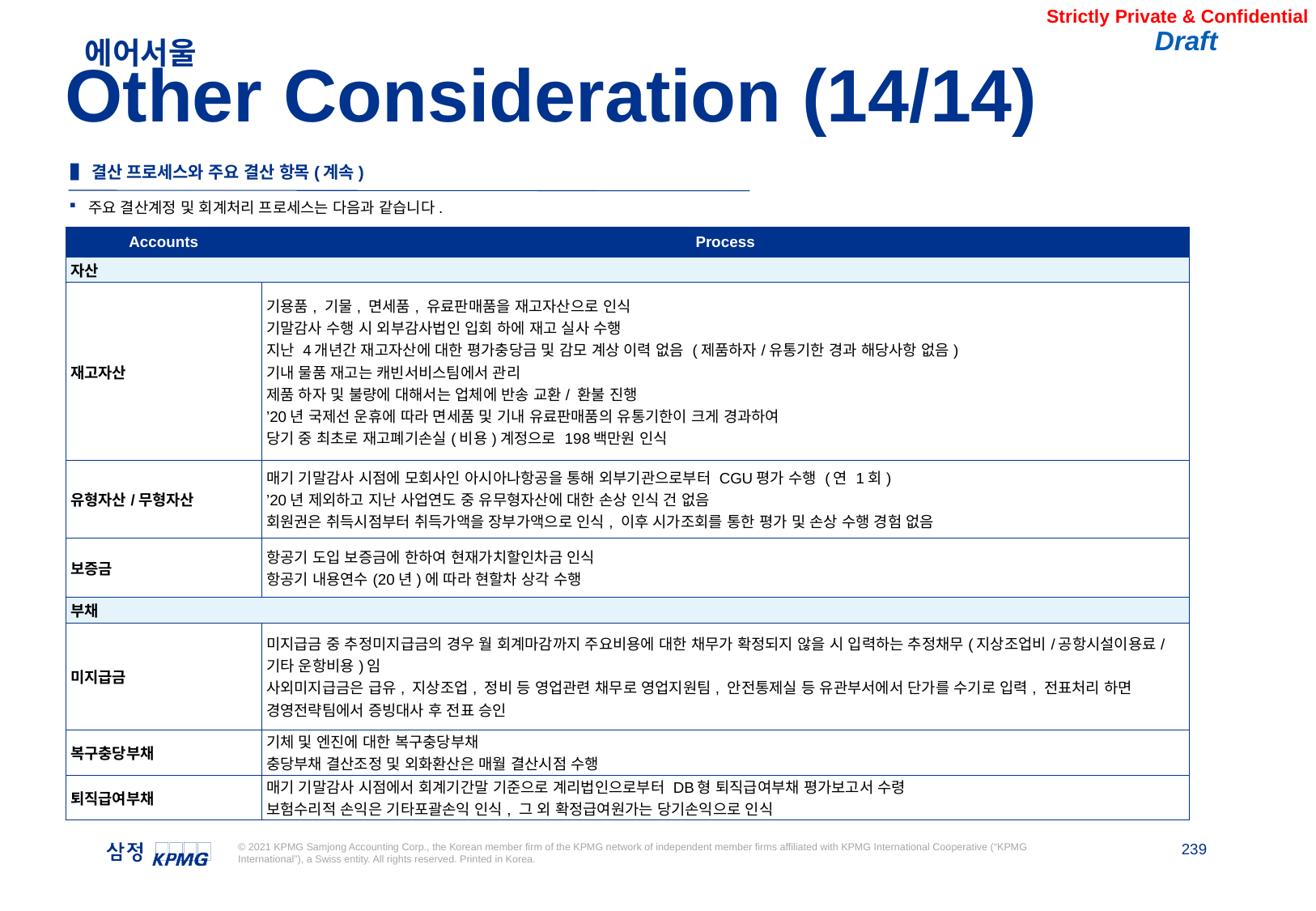

에어서울
Other Consideration (14/14)
▌결산 프로세스와 주요 결산 항목(계속)

주요 결산계정 및 회계처리 프로세스는 다음과 같습니다.
| Accounts | Process |
| --- | --- |
| 자산 |  |
| 재고자산 | 기용품, 기물, 면세품, 유료판매품을 재고자산으로 인식 기말감사 수행 시 외부감사법인 입회 하에 재고 실사 수행 지난 4개년간 재고자산에 대한 평가충당금 및 감모 계상 이력 없음 (제품하자/유통기한 경과 해당사항 없음) 기내 물품 재고는 캐빈서비스팀에서 관리 제품 하자 및 불량에 대해서는 업체에 반송 교환/ 환불 진행 ’20년 국제선 운휴에 따라 면세품 및 기내 유료판매품의 유통기한이 크게 경과하여 당기 중 최초로 재고폐기손실(비용)계정으로 198백만원 인식 |
| 유형자산/무형자산 | 매기 기말감사 시점에 모회사인 아시아나항공을 통해 외부기관으로부터 CGU평가 수행 (연 1회) ’20년 제외하고 지난 사업연도 중 유무형자산에 대한 손상 인식 건 없음 회원권은 취득시점부터 취득가액을 장부가액으로 인식, 이후 시가조회를 통한 평가 및 손상 수행 경험 없음 |
| 보증금 | 항공기 도입 보증금에 한하여 현재가치할인차금 인식 항공기 내용연수(20년)에 따라 현할차 상각 수행 |
| 부채 |  |
| 미지급금 | 미지급금 중 추정미지급금의 경우 월 회계마감까지 주요비용에 대한 채무가 확정되지 않을 시 입력하는 추정채무(지상조업비/공항시설이용료/기타 운항비용)임 사외미지급금은 급유, 지상조업, 정비 등 영업관련 채무로 영업지원팀, 안전통제실 등 유관부서에서 단가를 수기로 입력, 전표처리 하면 경영전략팀에서 증빙대사 후 전표 승인 |
| 복구충당부채 | 기체 및 엔진에 대한 복구충당부채 충당부채 결산조정 및 외화환산은 매월 결산시점 수행 |
| 퇴직급여부채 | 매기 기말감사 시점에서 회계기간말 기준으로 계리법인으로부터 DB형 퇴직급여부채 평가보고서 수령 보험수리적 손익은 기타포괄손익 인식, 그 외 확정급여원가는 당기손익으로 인식 |